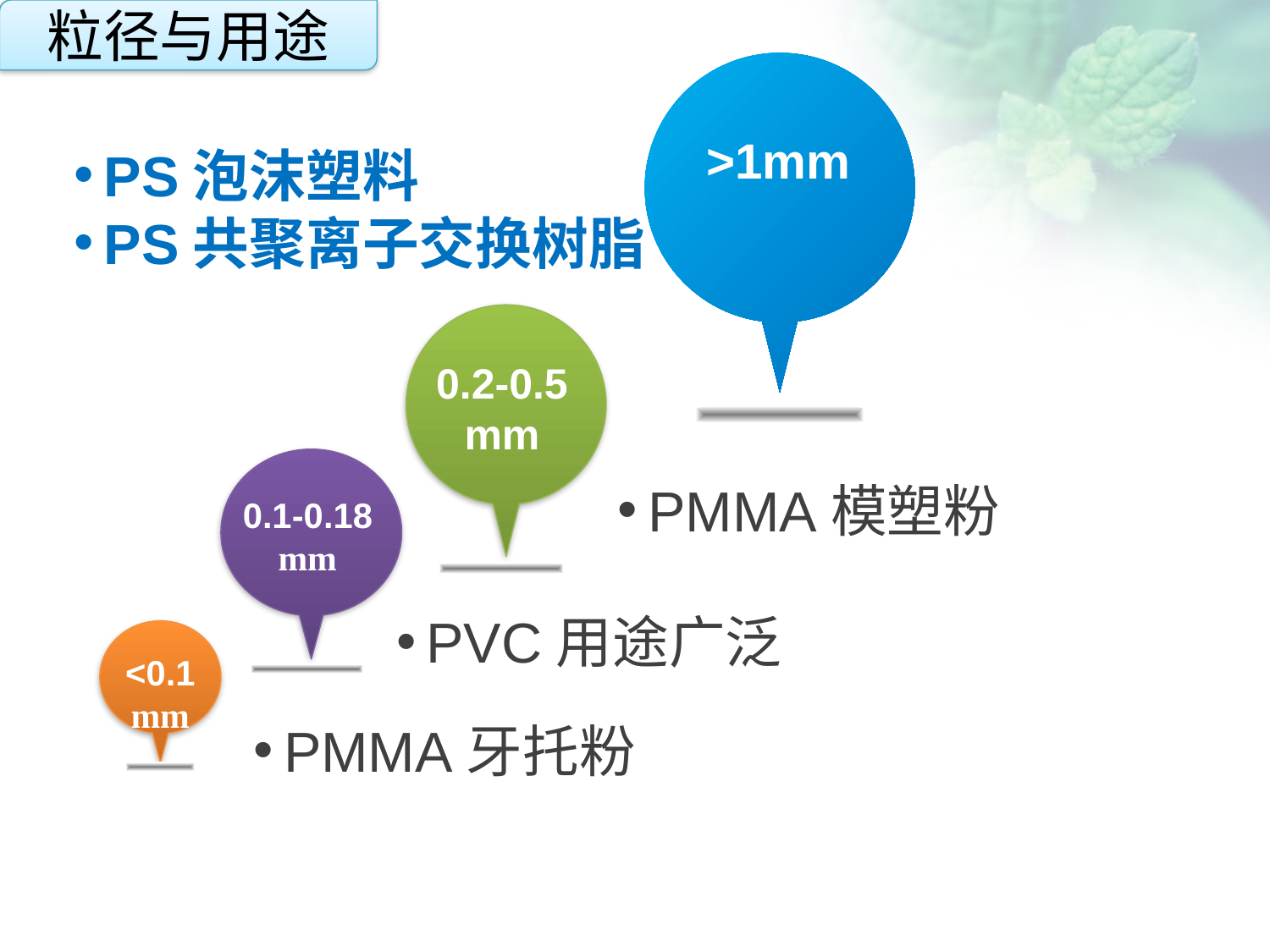

粒径与用途

>1mm

PS泡沫塑料
PS共聚离子交换树脂
点击添加文本

0.2-0.5
mm

点击添加文本

0.1-0.18
mm

PMMA模塑粉
点击添加文本
PVC用途广泛

<0.1
mm

PMMA牙托粉
点击添加文本